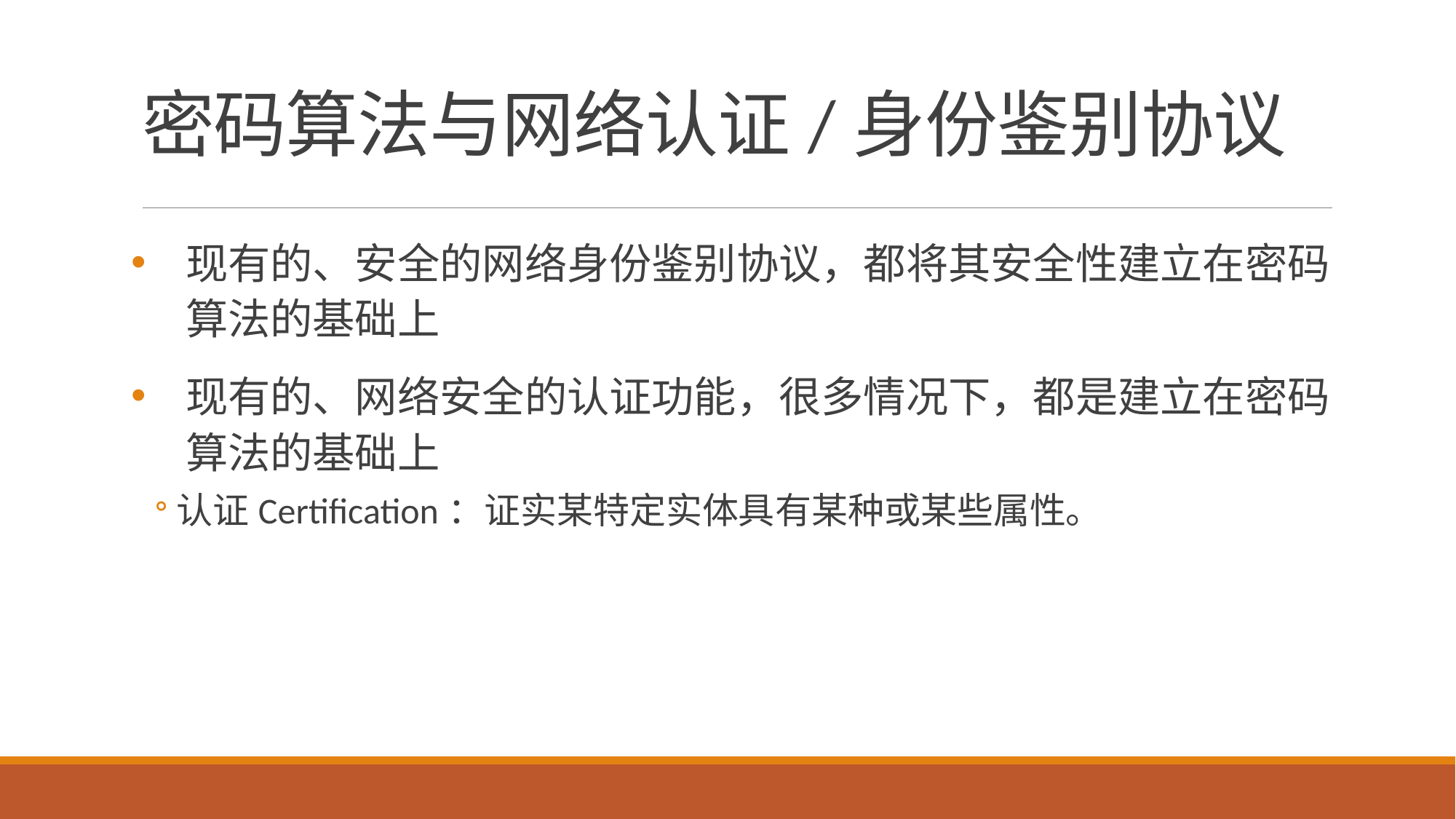

# 密码算法与网络认证/身份鉴别协议
现有的、安全的网络身份鉴别协议，都将其安全性建立在密码算法的基础上
现有的、网络安全的认证功能，很多情况下，都是建立在密码算法的基础上
认证Certification：证实某特定实体具有某种或某些属性。